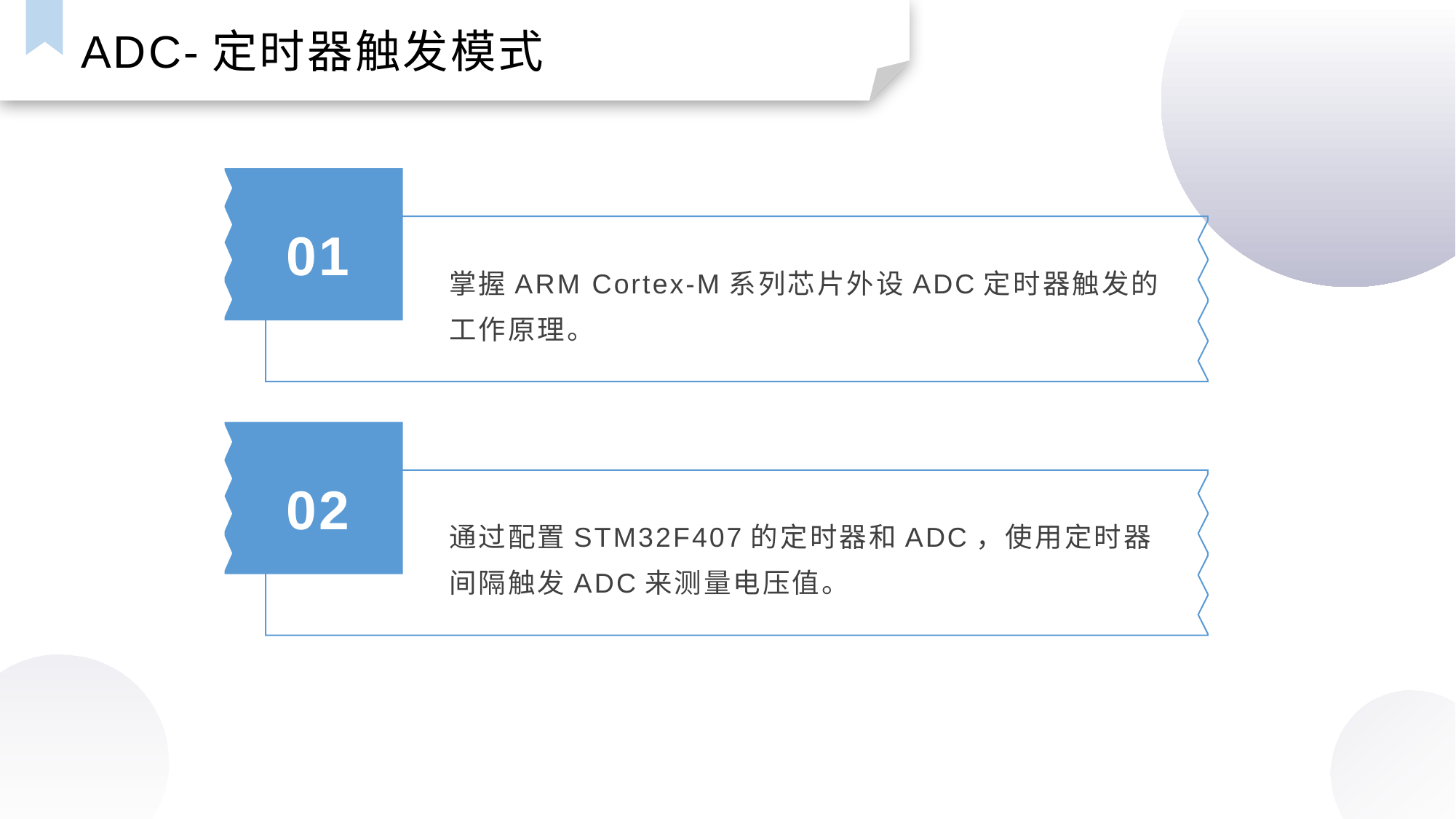

ADC-定时器触发模式

01

掌握ARM Cortex-M系列芯片外设ADC定时器触发的工作原理。

02
通过配置STM32F407的定时器和ADC，使用定时器间隔触发ADC来测量电压值。